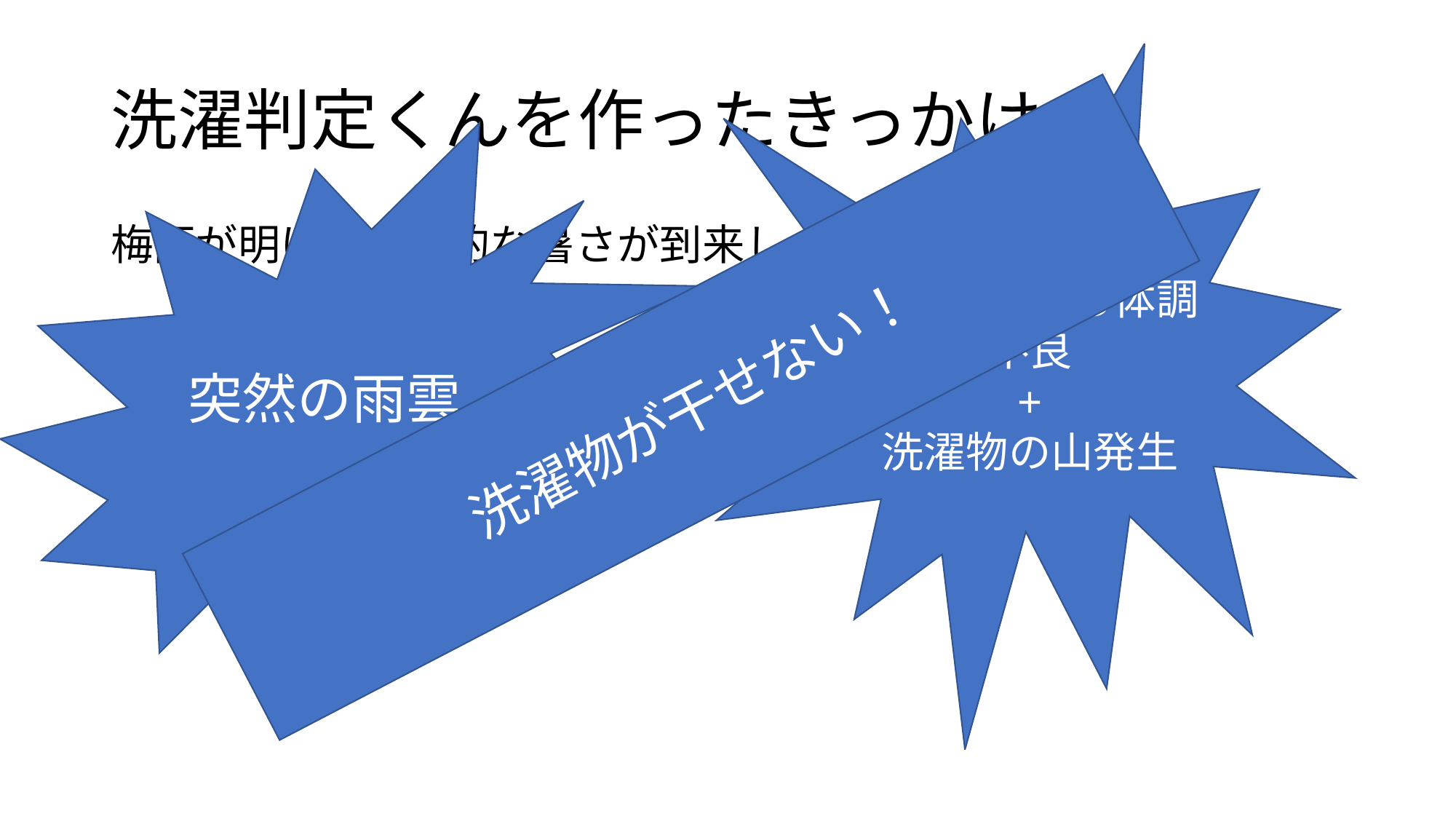

# 洗濯判定くんを作ったきっかけ
寒暖差による体調不良
+
洗濯物の山発生
突然の雨雲
梅雨が明け、本格的な暑さが到来しようとしていた

そんな時
洗濯物が干せない！